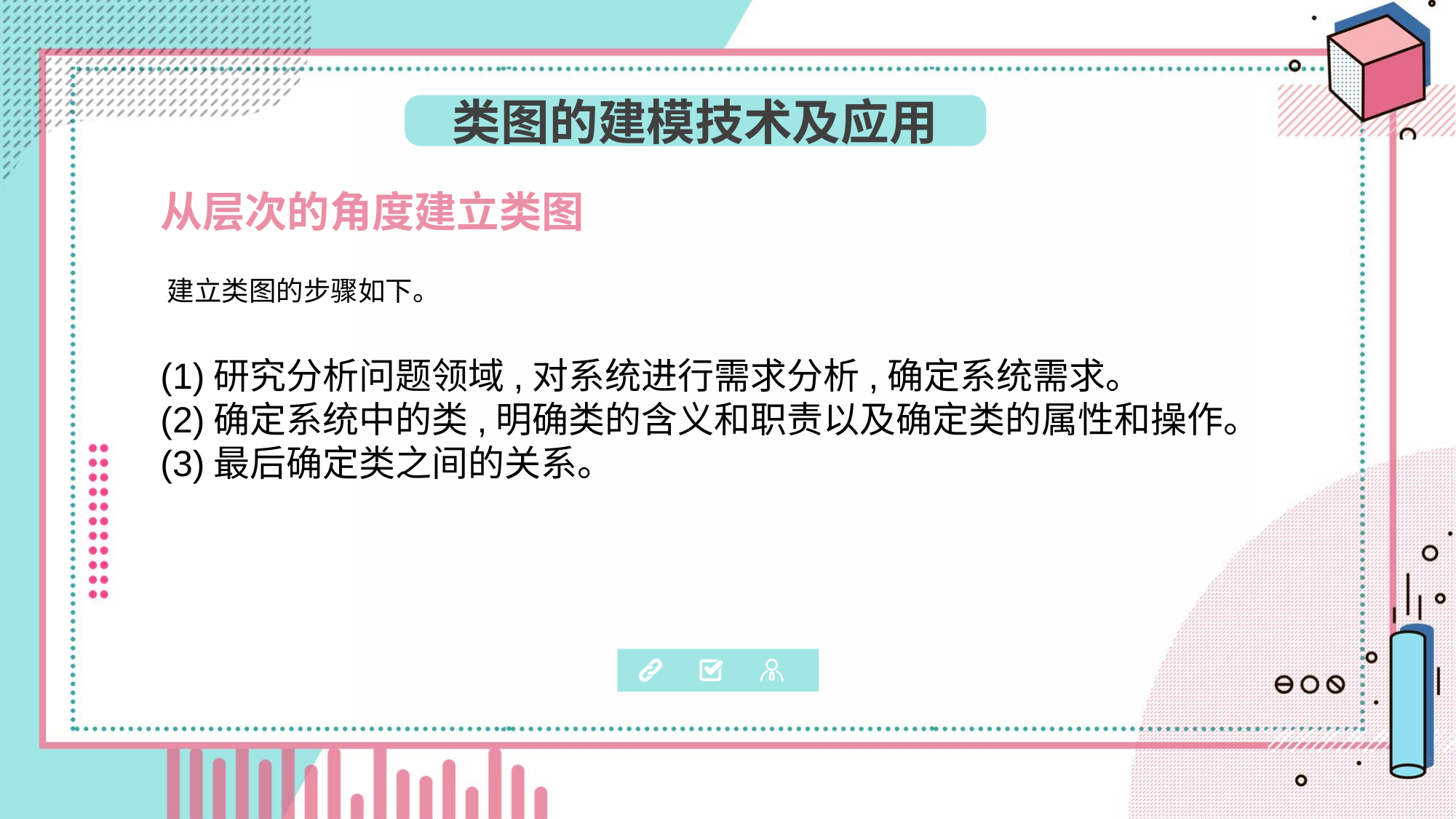

类图的建模技术及应用
从层次的角度建立类图
建立类图的步骤如下。
(1)研究分析问题领域,对系统进行需求分析,确定系统需求。
(2)确定系统中的类,明确类的含义和职责以及确定类的属性和操作。
(3)最后确定类之间的关系。